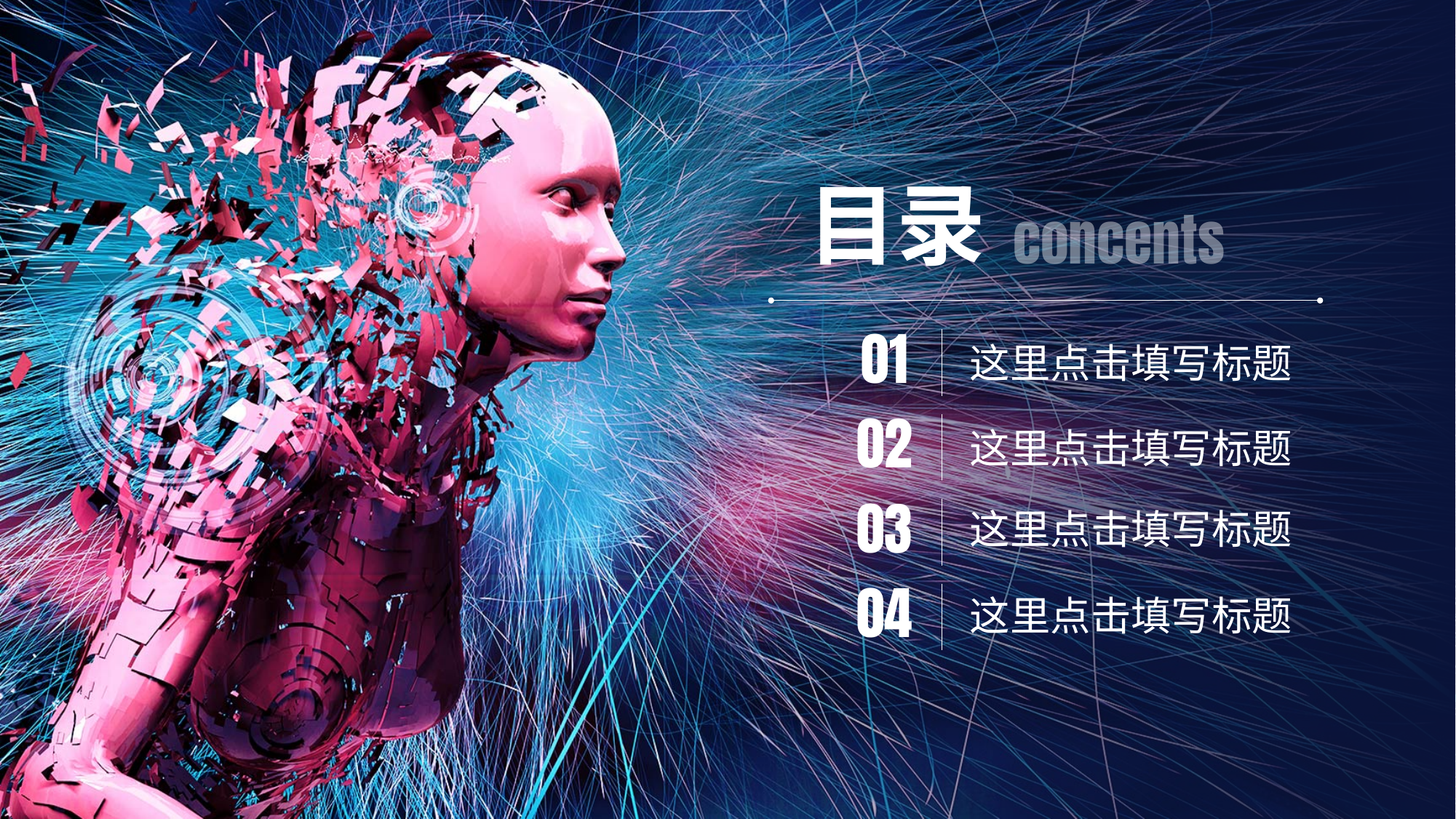

目录
concents
01
这里点击填写标题
02
这里点击填写标题
03
这里点击填写标题
04
这里点击填写标题